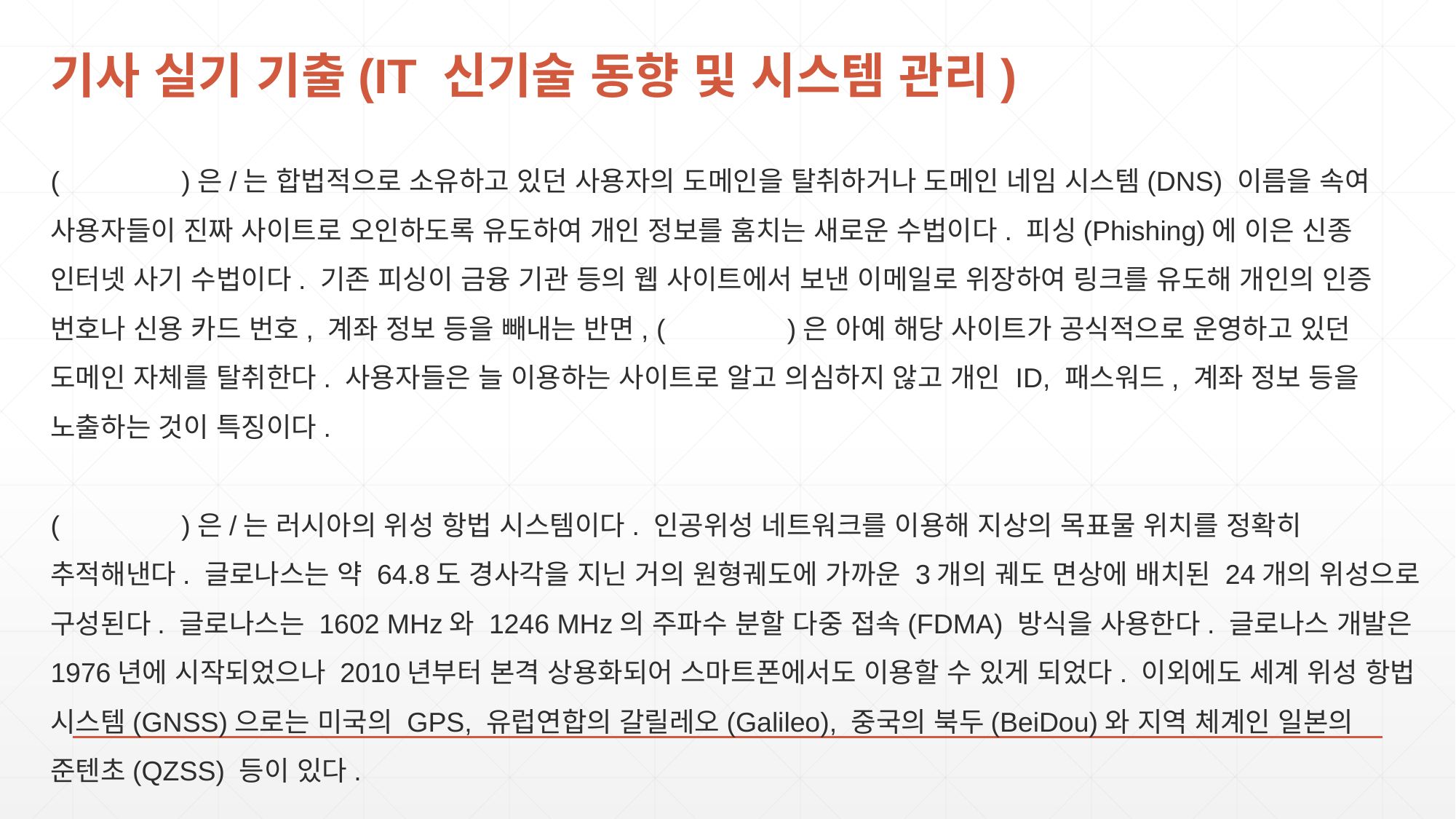

# 기사 실기 기출(IT 신기술 동향 및 시스템 관리)
(                )은/는 합법적으로 소유하고 있던 사용자의 도메인을 탈취하거나 도메인 네임 시스템(DNS) 이름을 속여 사용자들이 진짜 사이트로 오인하도록 유도하여 개인 정보를 훔치는 새로운 수법이다. 피싱(Phishing)에 이은 신종 인터넷 사기 수법이다. 기존 피싱이 금융 기관 등의 웹 사이트에서 보낸 이메일로 위장하여 링크를 유도해 개인의 인증 번호나 신용 카드 번호, 계좌 정보 등을 빼내는 반면, (                )은 아예 해당 사이트가 공식적으로 운영하고 있던 도메인 자체를 탈취한다. 사용자들은 늘 이용하는 사이트로 알고 의심하지 않고 개인 ID, 패스워드, 계좌 정보 등을 노출하는 것이 특징이다.

(                )은/는 러시아의 위성 항법 시스템이다. 인공위성 네트워크를 이용해 지상의 목표물 위치를 정확히 추적해낸다. 글로나스는 약 64.8도 경사각을 지닌 거의 원형궤도에 가까운 3개의 궤도 면상에 배치된 24개의 위성으로 구성된다. 글로나스는 1602 MHz와 1246 MHz의 주파수 분할 다중 접속(FDMA) 방식을 사용한다. 글로나스 개발은 1976년에 시작되었으나 2010년부터 본격 상용화되어 스마트폰에서도 이용할 수 있게 되었다. 이외에도 세계 위성 항법 시스템(GNSS)으로는 미국의 GPS, 유럽연합의 갈릴레오(Galileo), 중국의 북두(BeiDou)와 지역 체계인 일본의 준텐초(QZSS) 등이 있다.